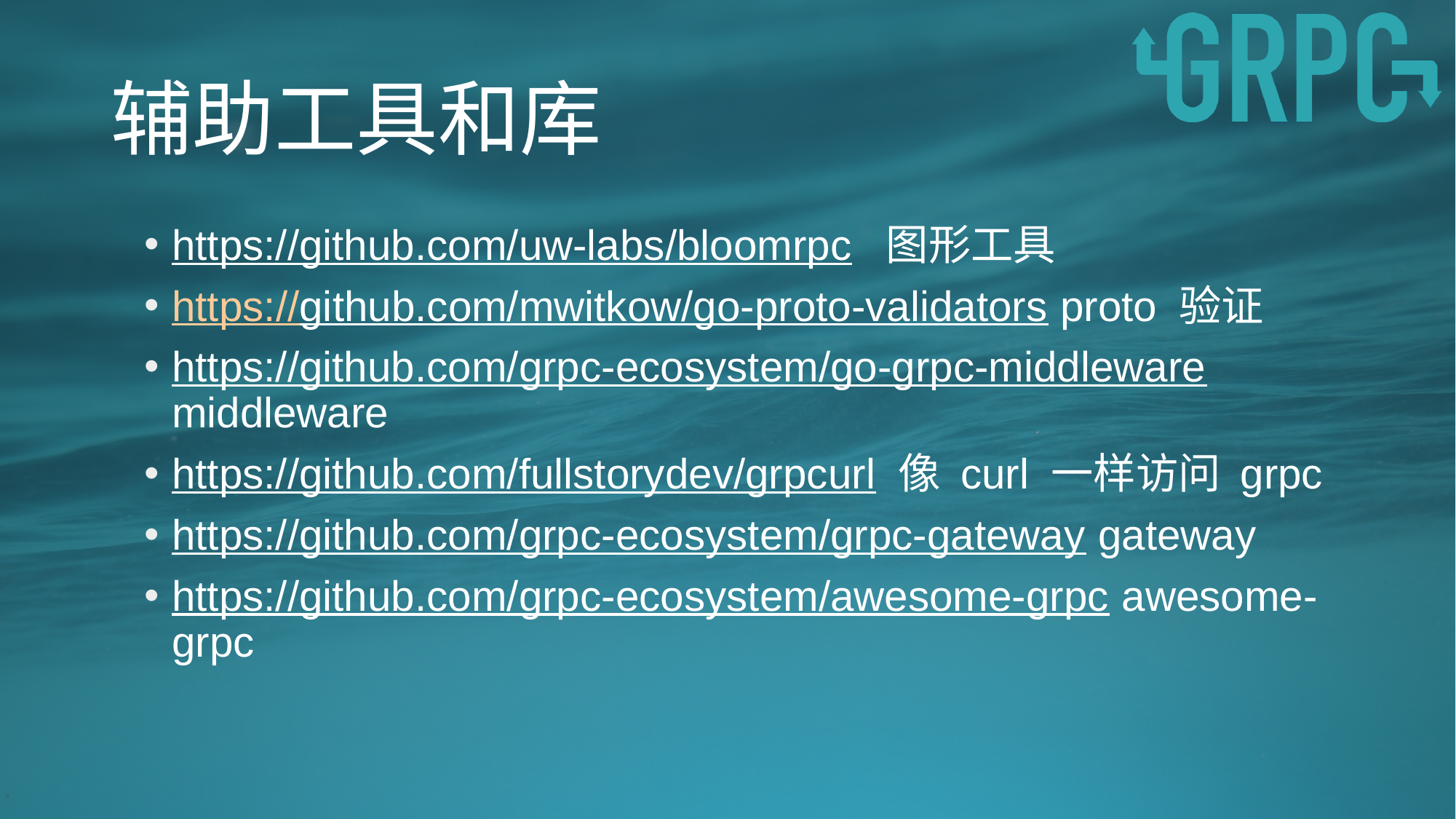

# 辅助工具和库
https://github.com/uw-labs/bloomrpc  图形工具
https://github.com/mwitkow/go-proto-validators proto 验证
https://github.com/grpc-ecosystem/go-grpc-middleware middleware
https://github.com/fullstorydev/grpcurl 像 curl 一样访问 grpc
https://github.com/grpc-ecosystem/grpc-gateway gateway
https://github.com/grpc-ecosystem/awesome-grpc awesome-grpc